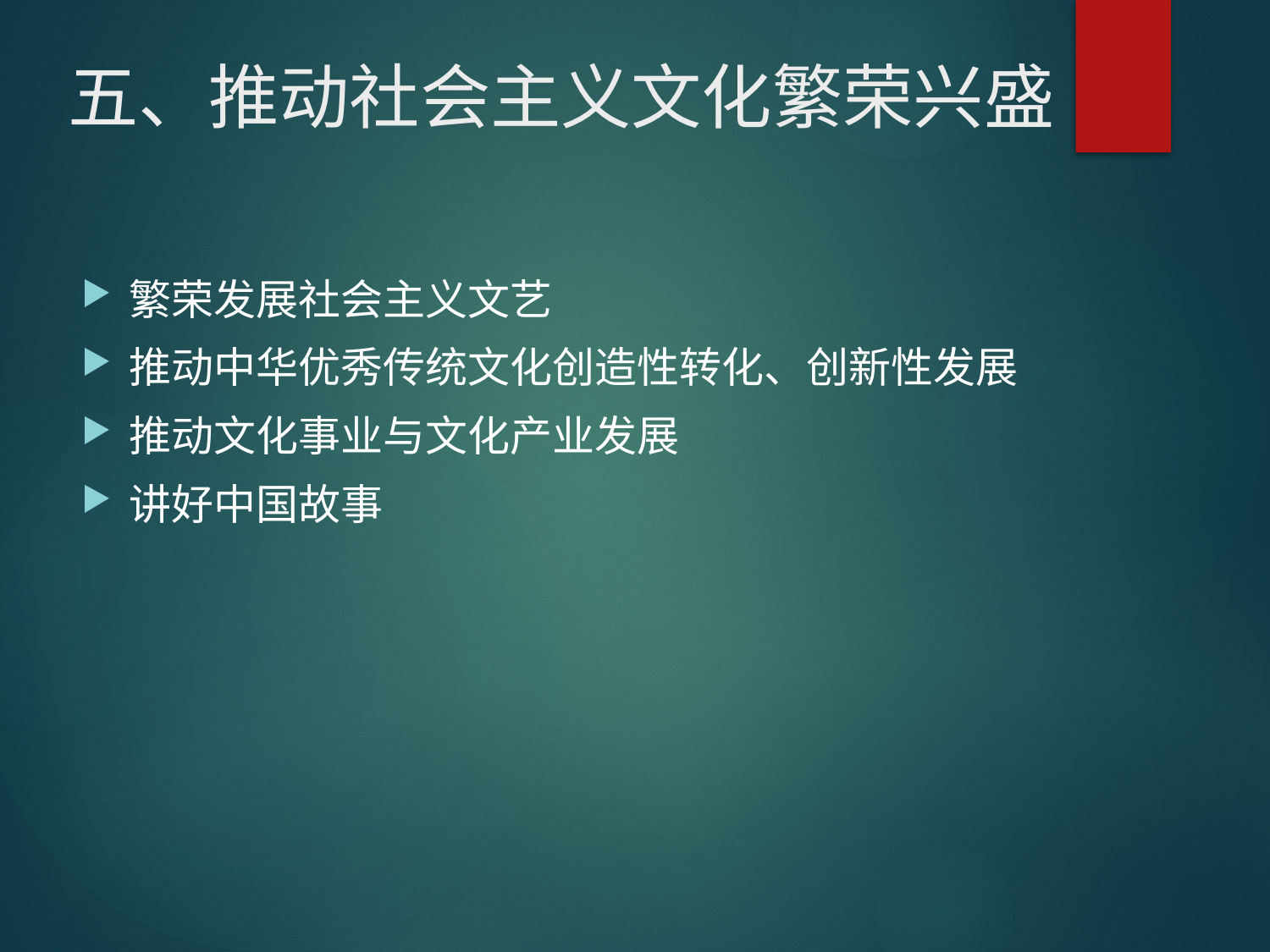

# 五、推动社会主义文化繁荣兴盛
繁荣发展社会主义文艺
推动中华优秀传统文化创造性转化、创新性发展
推动文化事业与文化产业发展
讲好中国故事